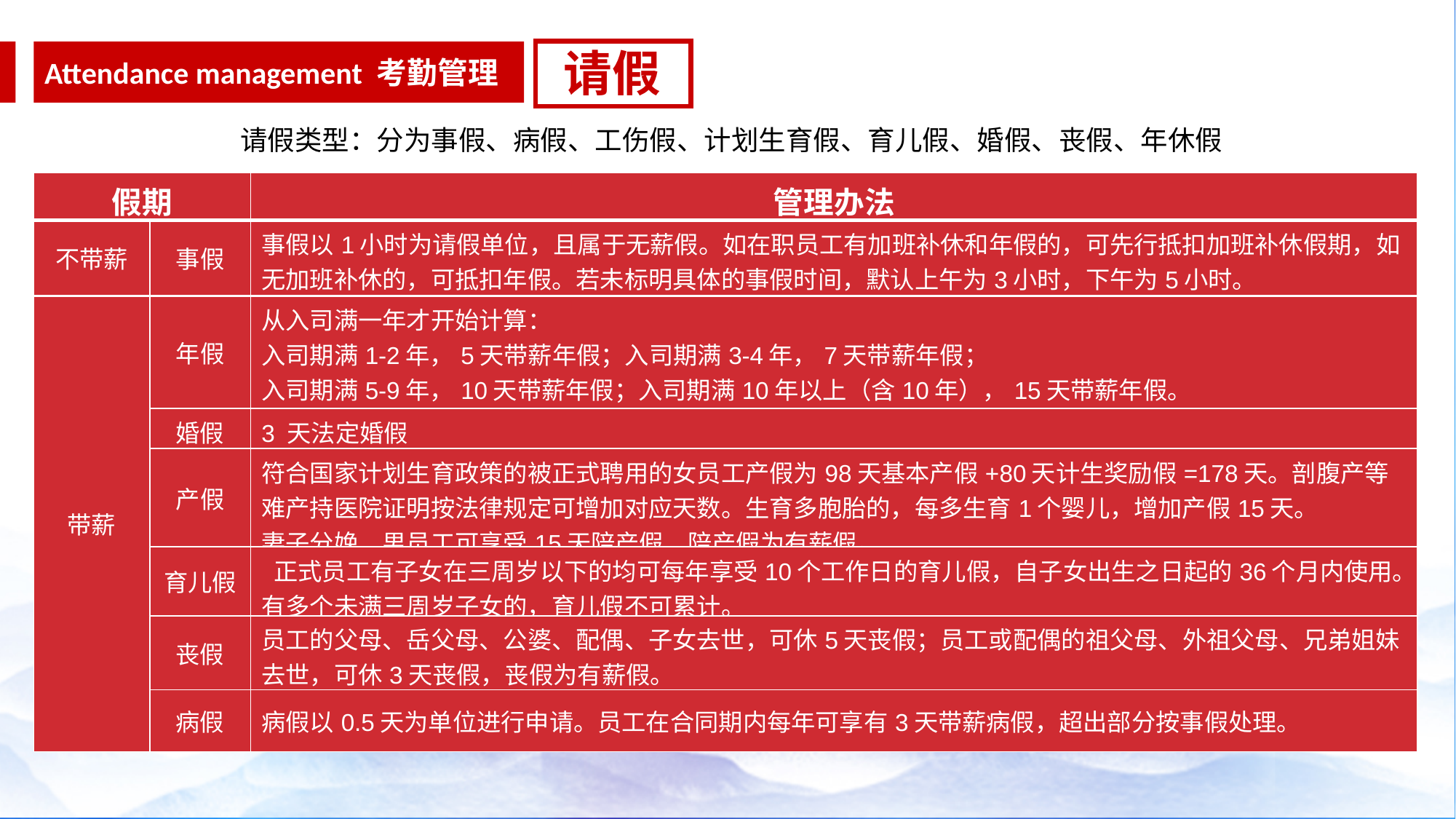

请假

Attendance management 考勤管理
请假类型：分为事假、病假、工伤假、计划生育假、育儿假、婚假、丧假、年休假
| 假期 |  | 管理办法 |
| --- | --- | --- |
| 不带薪 | 事假 | 事假以1小时为请假单位，且属于无薪假。如在职员工有加班补休和年假的，可先行抵扣加班补休假期，如无加班补休的，可抵扣年假。若未标明具体的事假时间，默认上午为3小时，下午为5小时。 |
| 带薪 | 年假 | 从入司满一年才开始计算： 入司期满1-2年，5天带薪年假；入司期满3-4年，7天带薪年假； 入司期满5-9年，10天带薪年假；入司期满10年以上（含10年），15天带薪年假。 |
|  | 婚假 | 3 天法定婚假 |
|  | 产假 | 符合国家计划生育政策的被正式聘用的女员工产假为98天基本产假+80天计生奖励假=178天。剖腹产等难产持医院证明按法律规定可增加对应天数。生育多胞胎的，每多生育1个婴儿，增加产假15天。 妻子分娩，男员工可享受15天陪产假，陪产假为有薪假。 |
|  | 育儿假 | 正式员工有子女在三周岁以下的均可每年享受10个工作日的育儿假，自子女出生之日起的36个月内使用。有多个未满三周岁子女的，育儿假不可累计。 |
|  | 丧假 | 员工的父母、岳父母、公婆、配偶、子女去世，可休5天丧假；员工或配偶的祖父母、外祖父母、兄弟姐妹去世，可休3天丧假，丧假为有薪假。 |
|  | 病假 | 病假以0.5天为单位进行申请。员工在合同期内每年可享有3天带薪病假，超出部分按事假处理。 |